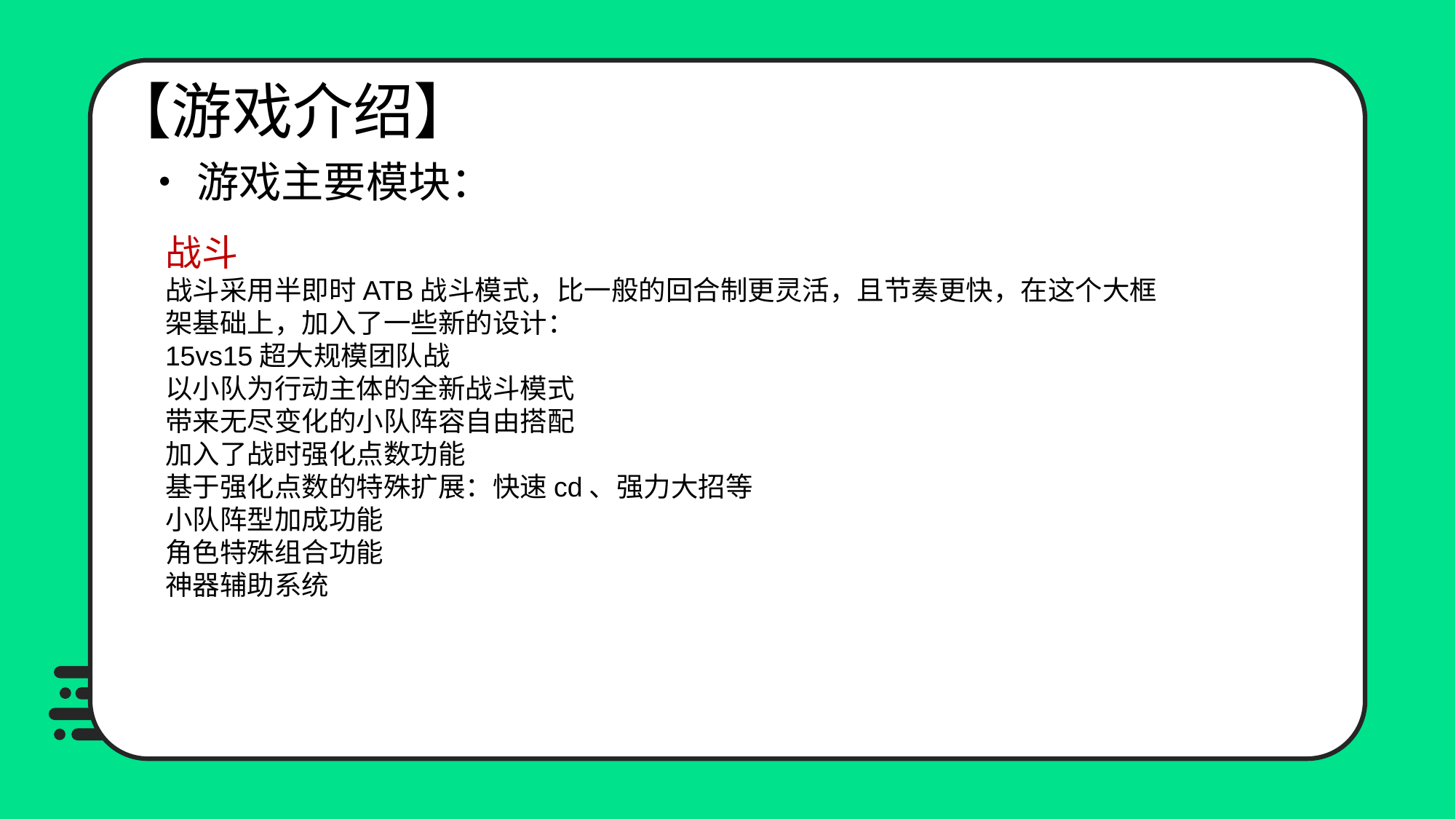

【游戏介绍】
•游戏主要模块：
战斗
战斗采用半即时ATB战斗模式，比一般的回合制更灵活，且节奏更快，在这个大框架基础上，加入了一些新的设计：
15vs15超大规模团队战
以小队为行动主体的全新战斗模式
带来无尽变化的小队阵容自由搭配
加入了战时强化点数功能
基于强化点数的特殊扩展：快速cd、强力大招等
小队阵型加成功能
角色特殊组合功能
神器辅助系统